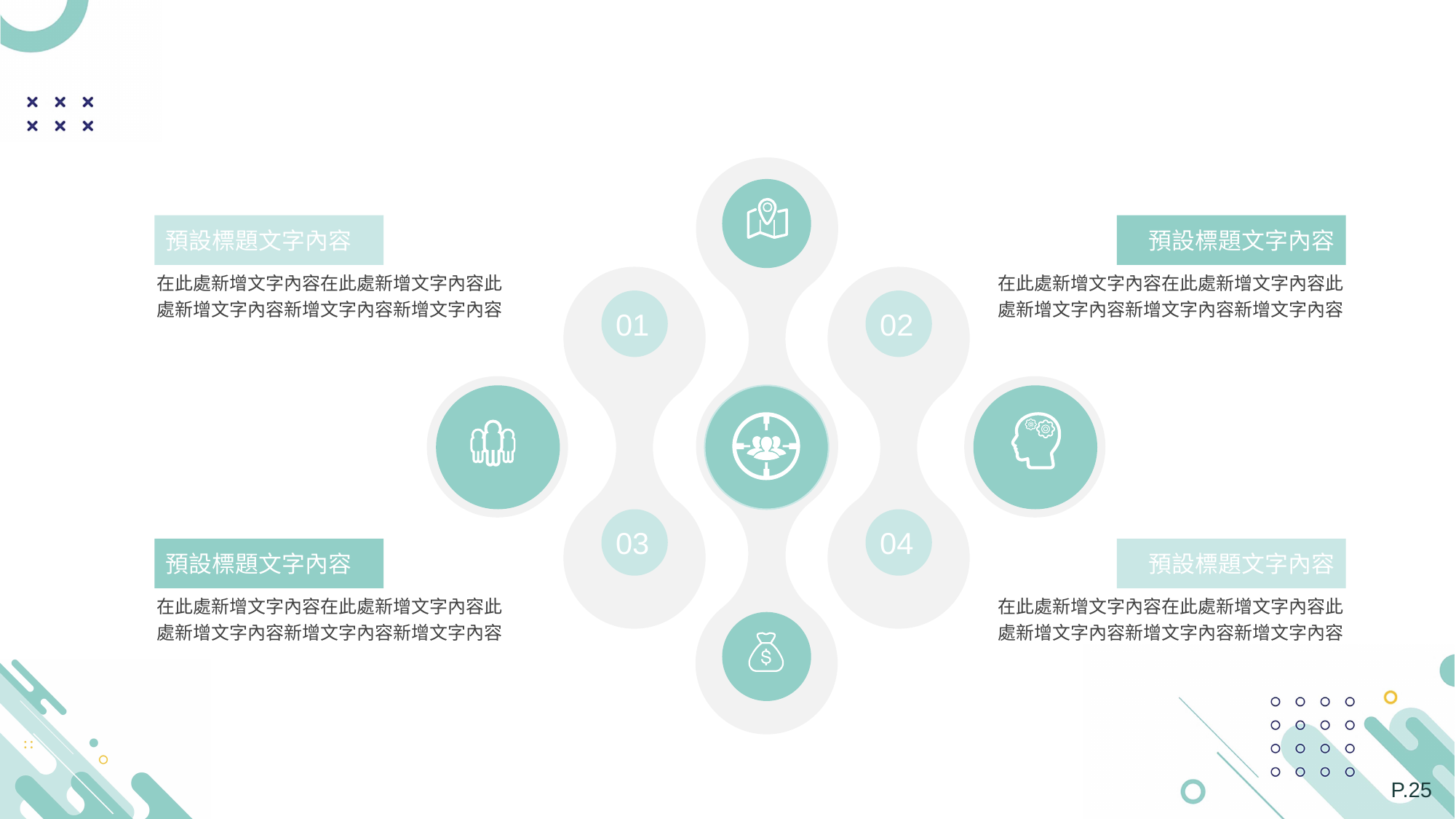

01
02

03
04

預設標題文字內容
預設標題文字內容
在此處新增文字內容在此處新增文字內容此處新增文字內容新增文字內容新增文字內容
在此處新增文字內容在此處新增文字內容此處新增文字內容新增文字內容新增文字內容

預設標題文字內容
預設標題文字內容
在此處新增文字內容在此處新增文字內容此處新增文字內容新增文字內容新增文字內容
在此處新增文字內容在此處新增文字內容此處新增文字內容新增文字內容新增文字內容